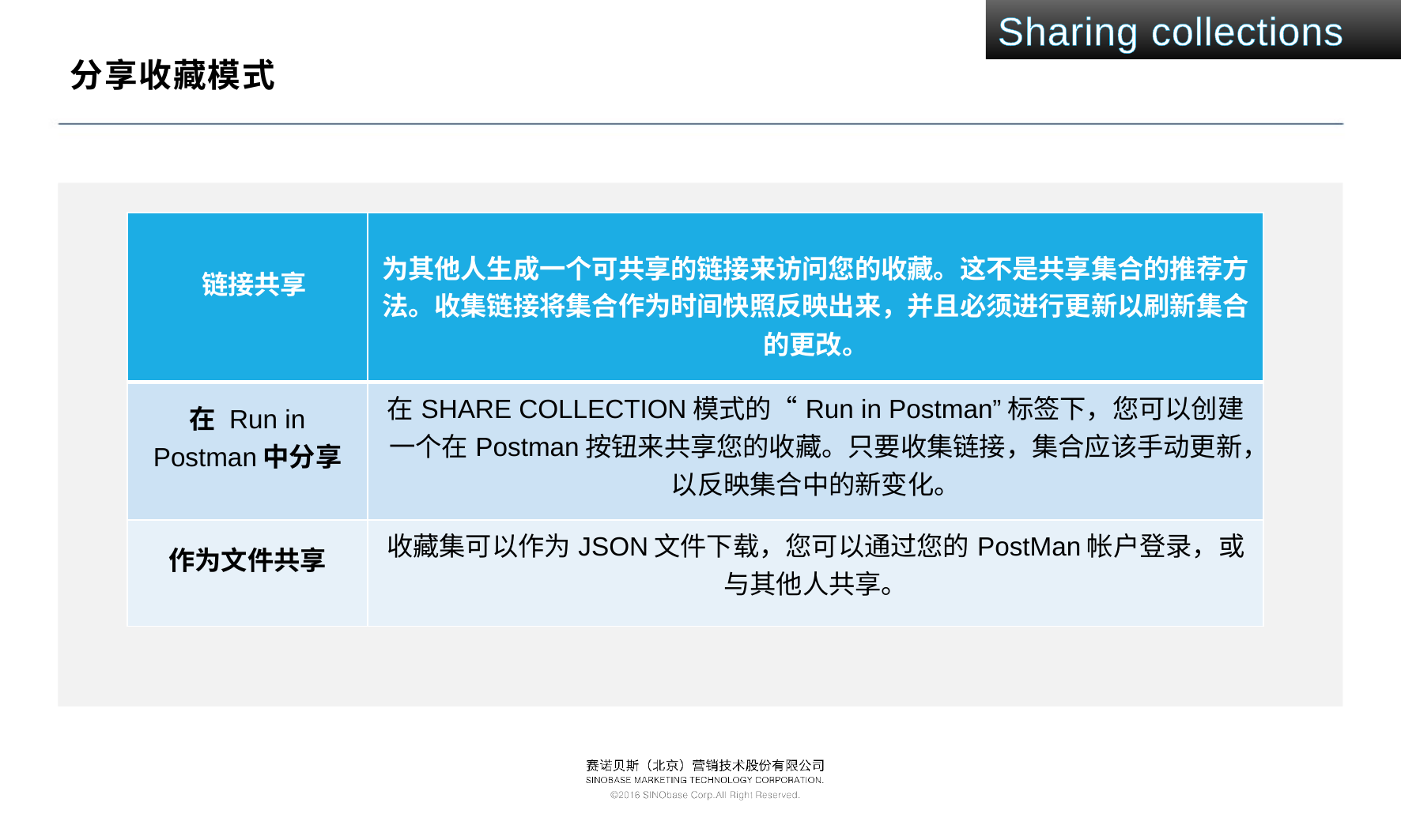

Sharing collections
# 分享收藏模式
| 链接共享 | 为其他人生成一个可共享的链接来访问您的收藏。这不是共享集合的推荐方法。收集链接将集合作为时间快照反映出来，并且必须进行更新以刷新集合的更改。 |
| --- | --- |
| 在 Run in Postman中分享 | 在SHARE COLLECTION模式的“Run in Postman”标签下，您可以创建一个在Postman按钮来共享您的收藏。只要收集链接，集合应该手动更新，以反映集合中的新变化。 |
| 作为文件共享 | 收藏集可以作为JSON文件下载，您可以通过您的PostMan帐户登录，或与其他人共享。 |